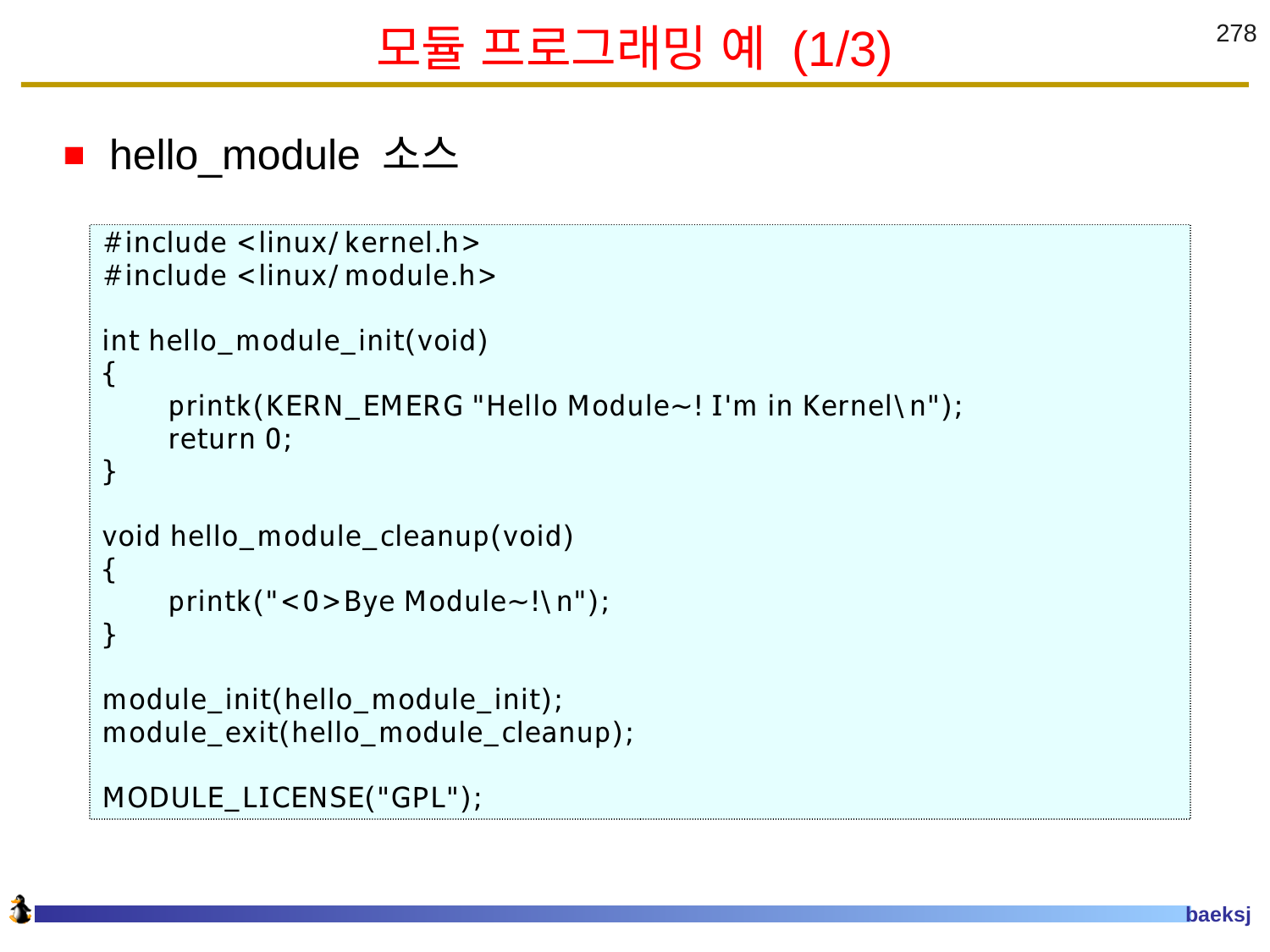

# 모듈 프로그래밍 예 (1/3)
278
hello_module 소스
#include <linux/kernel.h>
#include <linux/module.h>

int hello_module_init(void)
{
        printk(KERN_EMERG "Hello Module~! I'm in Kernel\n");
        return 0;
}

void hello_module_cleanup(void)
{
        printk("<0>Bye Module~!\n");
}

module_init(hello_module_init);
module_exit(hello_module_cleanup);

MODULE_LICENSE("GPL");